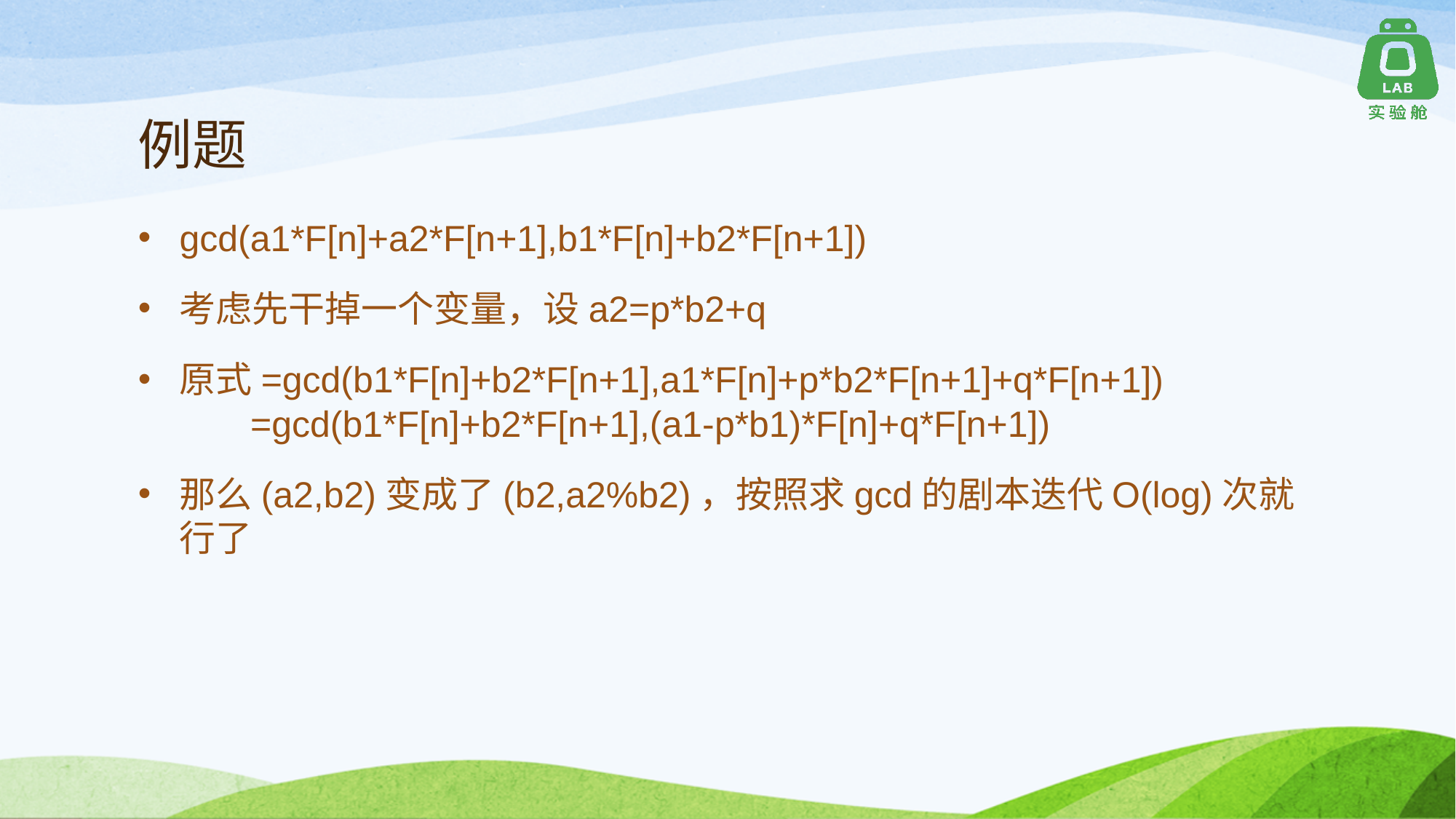

# 例题
gcd(a1*F[n]+a2*F[n+1],b1*F[n]+b2*F[n+1])
考虑先干掉一个变量，设a2=p*b2+q
原式=gcd(b1*F[n]+b2*F[n+1],a1*F[n]+p*b2*F[n+1]+q*F[n+1])
       =gcd(b1*F[n]+b2*F[n+1],(a1-p*b1)*F[n]+q*F[n+1])
那么(a2,b2)变成了(b2,a2%b2)，按照求gcd的剧本迭代O(log)次就行了